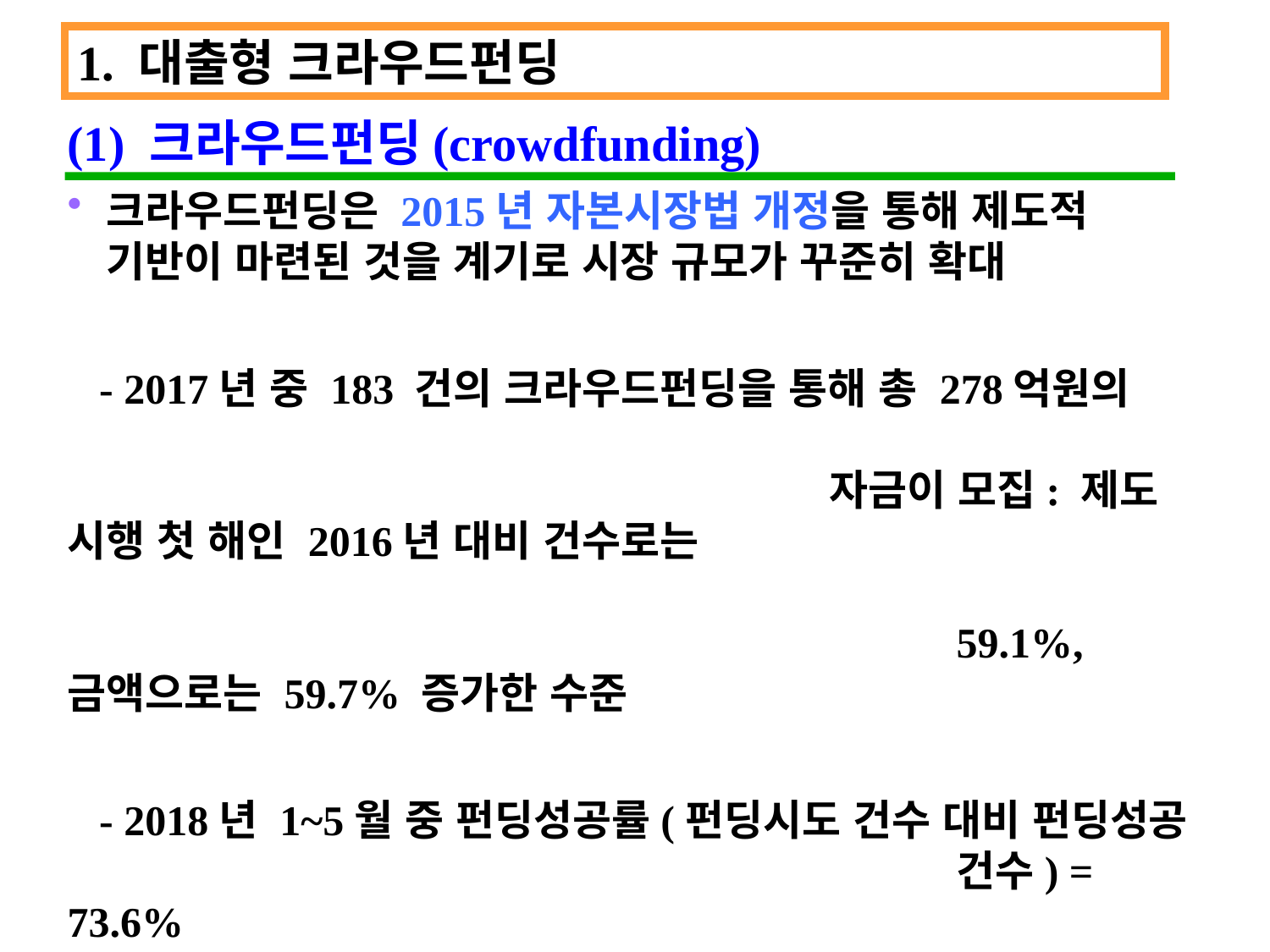

1. 대출형 크라우드펀딩
(1) 크라우드펀딩(crowdfunding)
크라우드펀딩은 2015년 자본시장법 개정을 통해 제도적 기반이 마련된 것을 계기로 시장 규모가 꾸준히 확대

   - 2017년 중 183 건의 크라우드펀딩을 통해 총 278억원의 																자금이 모집: 제도 시행 첫 해인 2016년 대비 건수로는 																				59.1%, 금액으로는 59.7% 증가한 수준

   - 2018년 1~5월 중 펀딩성공률(펀딩시도 건수 대비 펀딩성공 								건수) = 73.6%